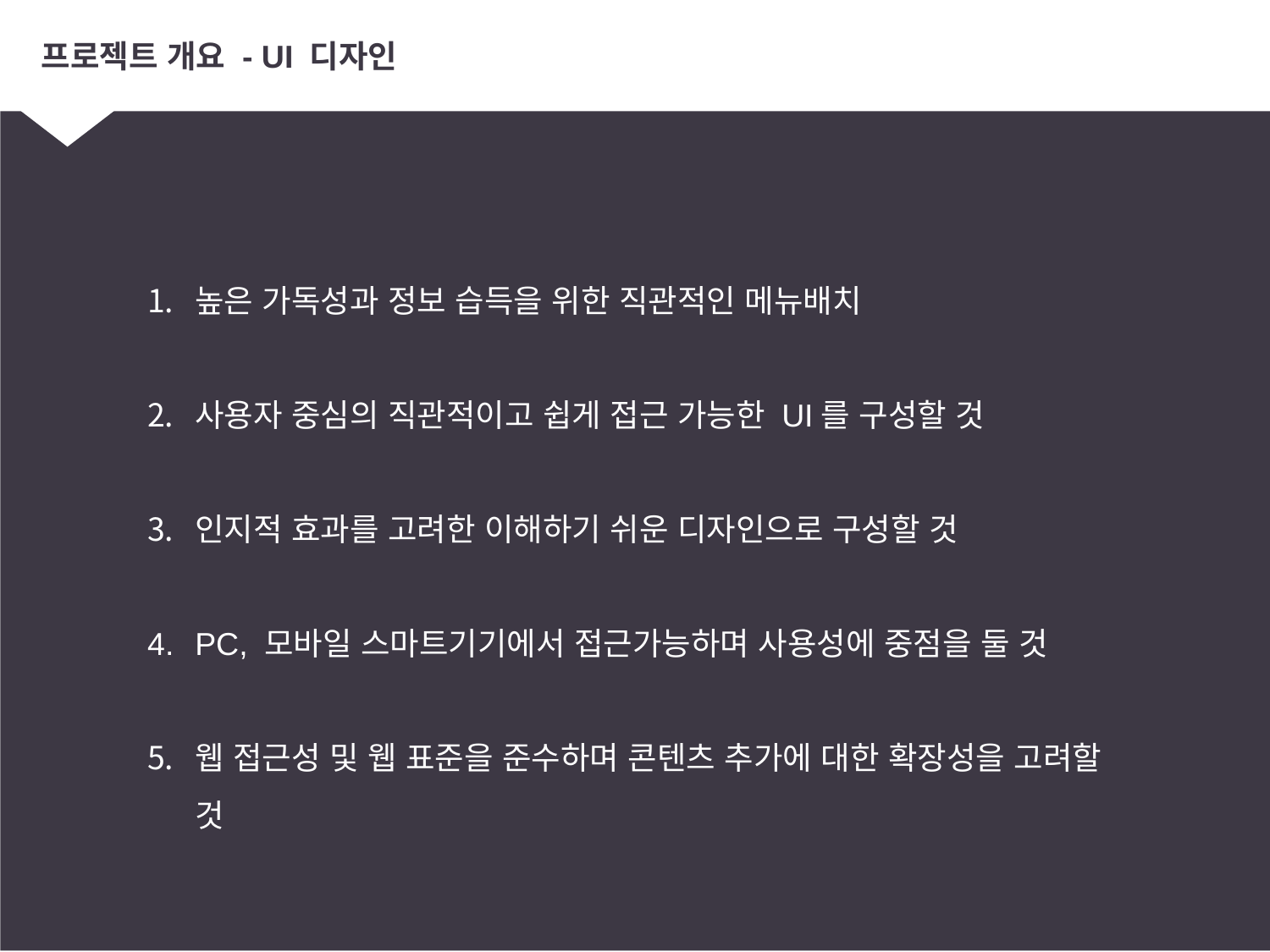

# 프로젝트 개요 - UI 디자인
높은 가독성과 정보 습득을 위한 직관적인 메뉴배치

사용자 중심의 직관적이고 쉽게 접근 가능한 UI를 구성할 것

인지적 효과를 고려한 이해하기 쉬운 디자인으로 구성할 것

PC, 모바일 스마트기기에서 접근가능하며 사용성에 중점을 둘 것

웹 접근성 및 웹 표준을 준수하며 콘텐츠 추가에 대한 확장성을 고려할 것